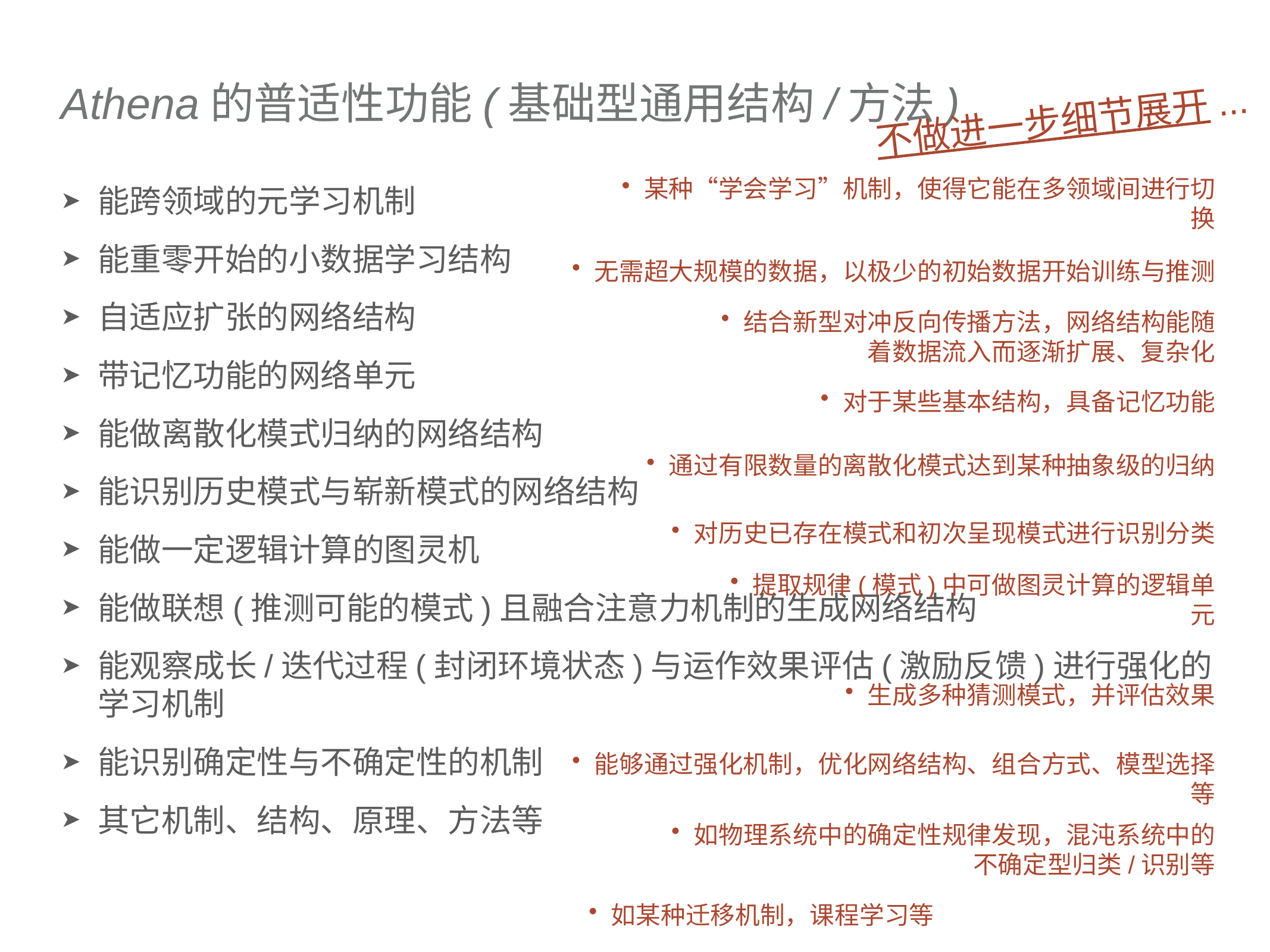

31
# Athena的普适性功能(基础型通用结构/方法)
不做进一步细节展开...

能跨领域的元学习机制
能重零开始的小数据学习结构
自适应扩张的网络结构
带记忆功能的网络单元
能做离散化模式归纳的网络结构
能识别历史模式与崭新模式的网络结构
能做一定逻辑计算的图灵机
能做联想(推测可能的模式)且融合注意力机制的生成网络结构
能观察成长/迭代过程(封闭环境状态)与运作效果评估(激励反馈)进行强化的学习机制
能识别确定性与不确定性的机制
其它机制、结构、原理、方法等
某种“学会学习”机制，使得它能在多领域间进行切换
无需超大规模的数据，以极少的初始数据开始训练与推测
结合新型对冲反向传播方法，网络结构能随着数据流入而逐渐扩展、复杂化
对于某些基本结构，具备记忆功能
通过有限数量的离散化模式达到某种抽象级的归纳
对历史已存在模式和初次呈现模式进行识别分类
提取规律(模式)中可做图灵计算的逻辑单元
生成多种猜测模式，并评估效果
能够通过强化机制，优化网络结构、组合方式、模型选择等
如物理系统中的确定性规律发现，混沌系统中的不确定型归类/识别等
如某种迁移机制，课程学习等